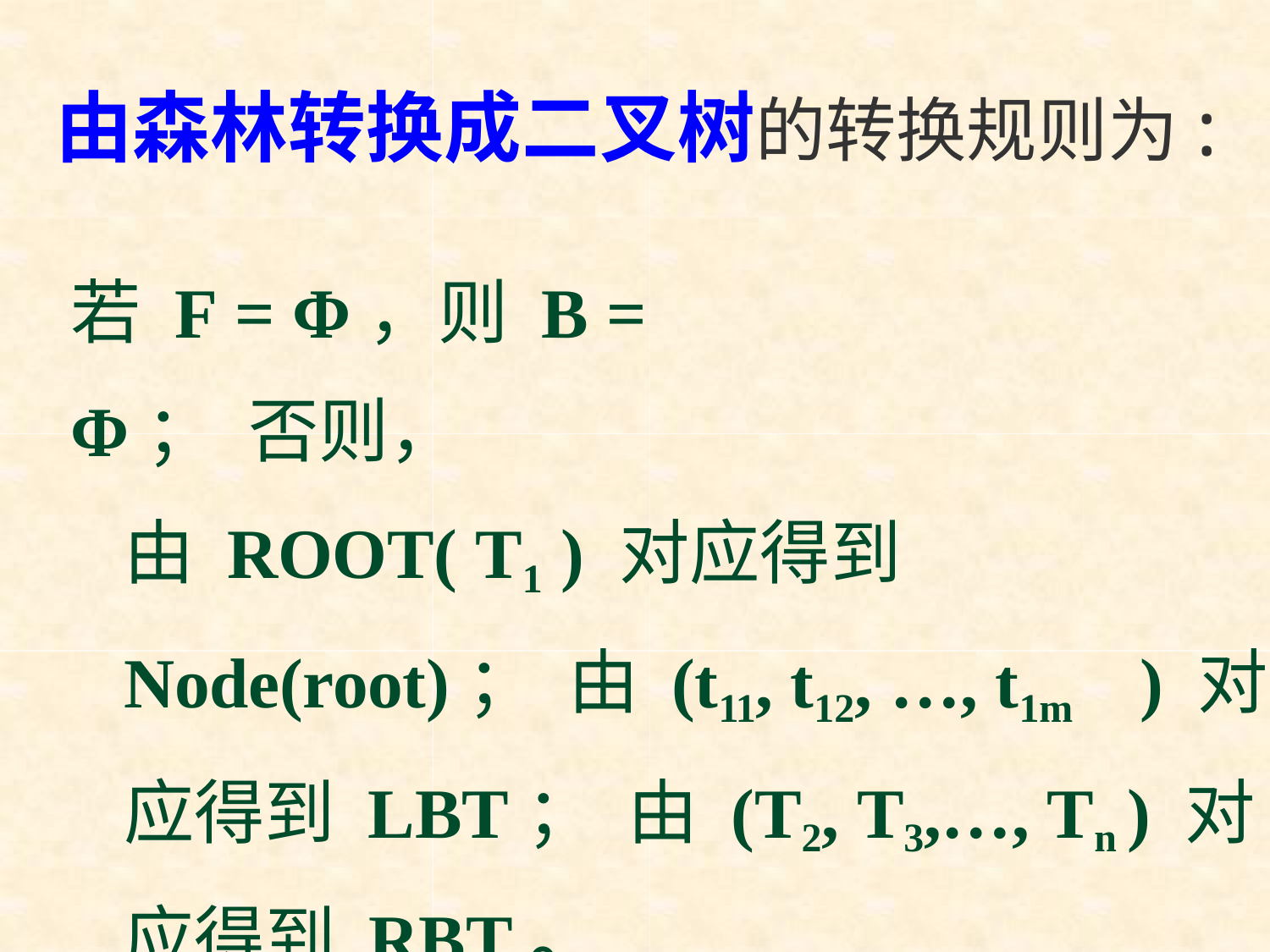

# 由森林转换成二叉树的转换规则为:
若 F = Φ，则 B = Φ；  否则，
由 ROOT( T1 ) 对应得到 Node(root)；  由 (t11, t12, …, t1m	) 对应得到 LBT；  由 (T2, T3,…, Tn ) 对应得到 RBT。